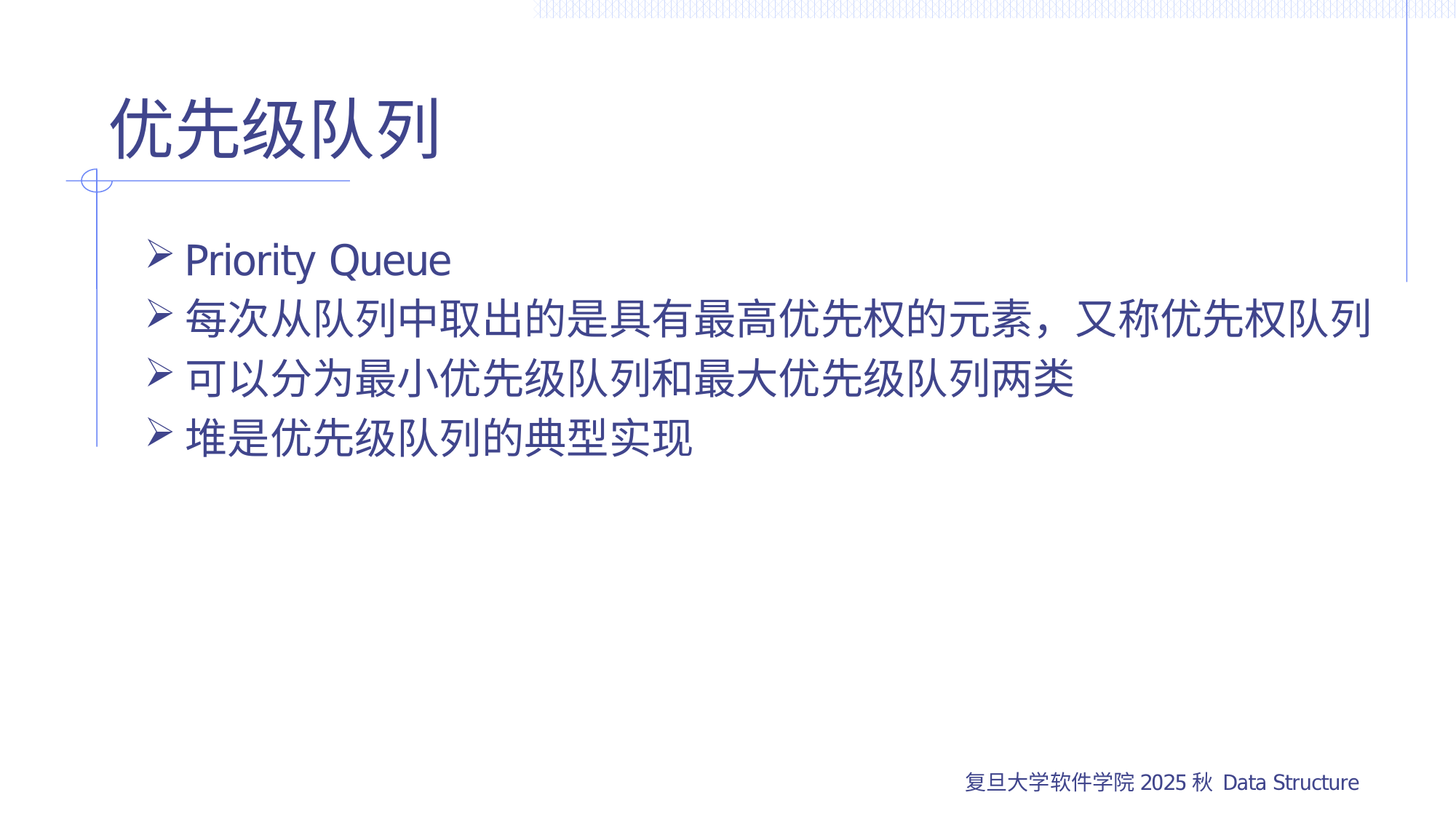

# 优先级队列
Priority Queue
每次从队列中取出的是具有最高优先权的元素，又称优先权队列
可以分为最小优先级队列和最大优先级队列两类
堆是优先级队列的典型实现